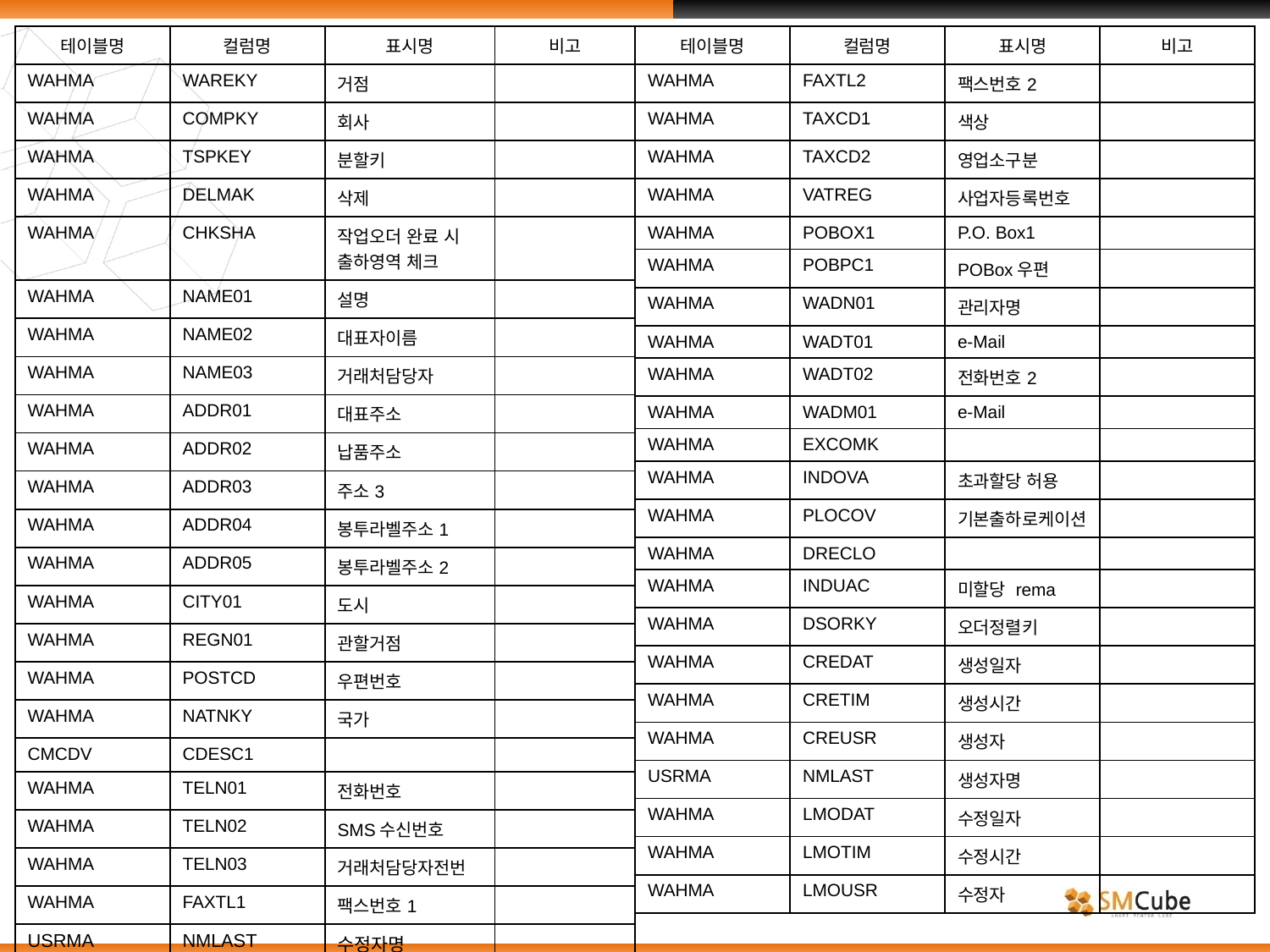

| 테이블명 | 컬럼명 | 표시명 | 비고 |
| --- | --- | --- | --- |
| WAHMA | WAREKY | 거점 |  |
| WAHMA | COMPKY | 회사 |  |
| WAHMA | TSPKEY | 분할키 |  |
| WAHMA | DELMAK | 삭제 |  |
| WAHMA | CHKSHA | 작업오더 완료 시 출하영역 체크 |  |
| WAHMA | NAME01 | 설명 |  |
| WAHMA | NAME02 | 대표자이름 |  |
| WAHMA | NAME03 | 거래처담당자 |  |
| WAHMA | ADDR01 | 대표주소 |  |
| WAHMA | ADDR02 | 납품주소 |  |
| WAHMA | ADDR03 | 주소3 |  |
| WAHMA | ADDR04 | 봉투라벨주소1 |  |
| WAHMA | ADDR05 | 봉투라벨주소2 |  |
| WAHMA | CITY01 | 도시 |  |
| WAHMA | REGN01 | 관할거점 |  |
| WAHMA | POSTCD | 우편번호 |  |
| WAHMA | NATNKY | 국가 |  |
| CMCDV | CDESC1 |  |  |
| WAHMA | TELN01 | 전화번호 |  |
| WAHMA | TELN02 | SMS수신번호 |  |
| WAHMA | TELN03 | 거래처담당자전번 |  |
| WAHMA | FAXTL1 | 팩스번호1 |  |
| USRMA | NMLAST | 수정자명 |  |
| 테이블명 | 컬럼명 | 표시명 | 비고 |
| --- | --- | --- | --- |
| WAHMA | FAXTL2 | 팩스번호2 |  |
| WAHMA | TAXCD1 | 색상 |  |
| WAHMA | TAXCD2 | 영업소구분 |  |
| WAHMA | VATREG | 사업자등록번호 |  |
| WAHMA | POBOX1 | P.O. Box1 |  |
| WAHMA | POBPC1 | POBox우편 |  |
| WAHMA | WADN01 | 관리자명 |  |
| WAHMA | WADT01 | e-Mail |  |
| WAHMA | WADT02 | 전화번호2 |  |
| WAHMA | WADM01 | e-Mail |  |
| WAHMA | EXCOMK |  |  |
| WAHMA | INDOVA | 초과할당 허용 |  |
| WAHMA | PLOCOV | 기본출하로케이션 |  |
| WAHMA | DRECLO |  |  |
| WAHMA | INDUAC | 미할당 rema |  |
| WAHMA | DSORKY | 오더정렬키 |  |
| WAHMA | CREDAT | 생성일자 |  |
| WAHMA | CRETIM | 생성시간 |  |
| WAHMA | CREUSR | 생성자 |  |
| USRMA | NMLAST | 생성자명 |  |
| WAHMA | LMODAT | 수정일자 |  |
| WAHMA | LMOTIM | 수정시간 |  |
| WAHMA | LMOUSR | 수정자 |  |